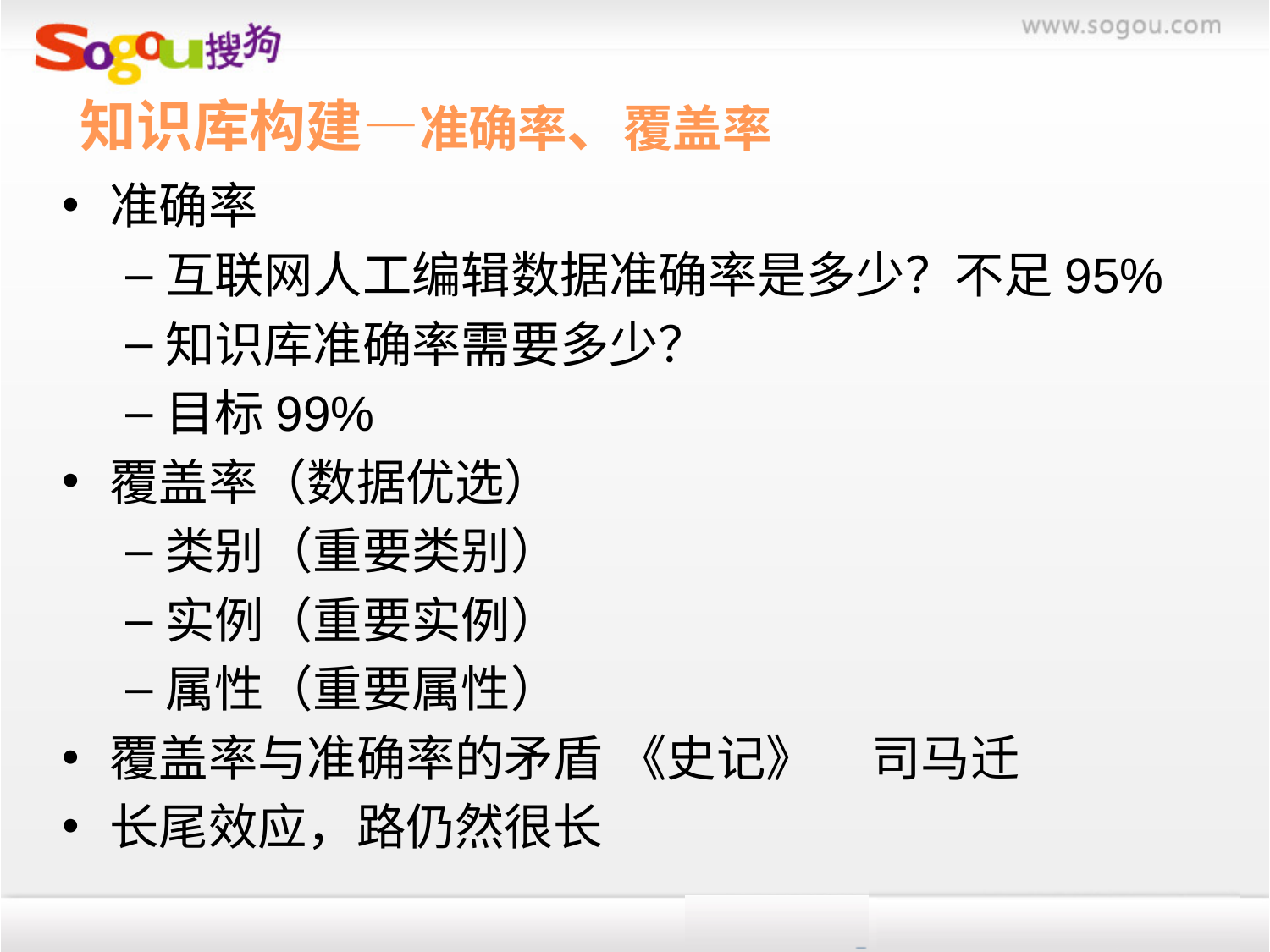

# 知识库构建—准确率、覆盖率
准确率
互联网人工编辑数据准确率是多少？不足95%
知识库准确率需要多少？
目标99%
覆盖率（数据优选）
类别（重要类别）
实例（重要实例）
属性（重要属性）
覆盖率与准确率的矛盾	《史记》 	司马迁
长尾效应，路仍然很长